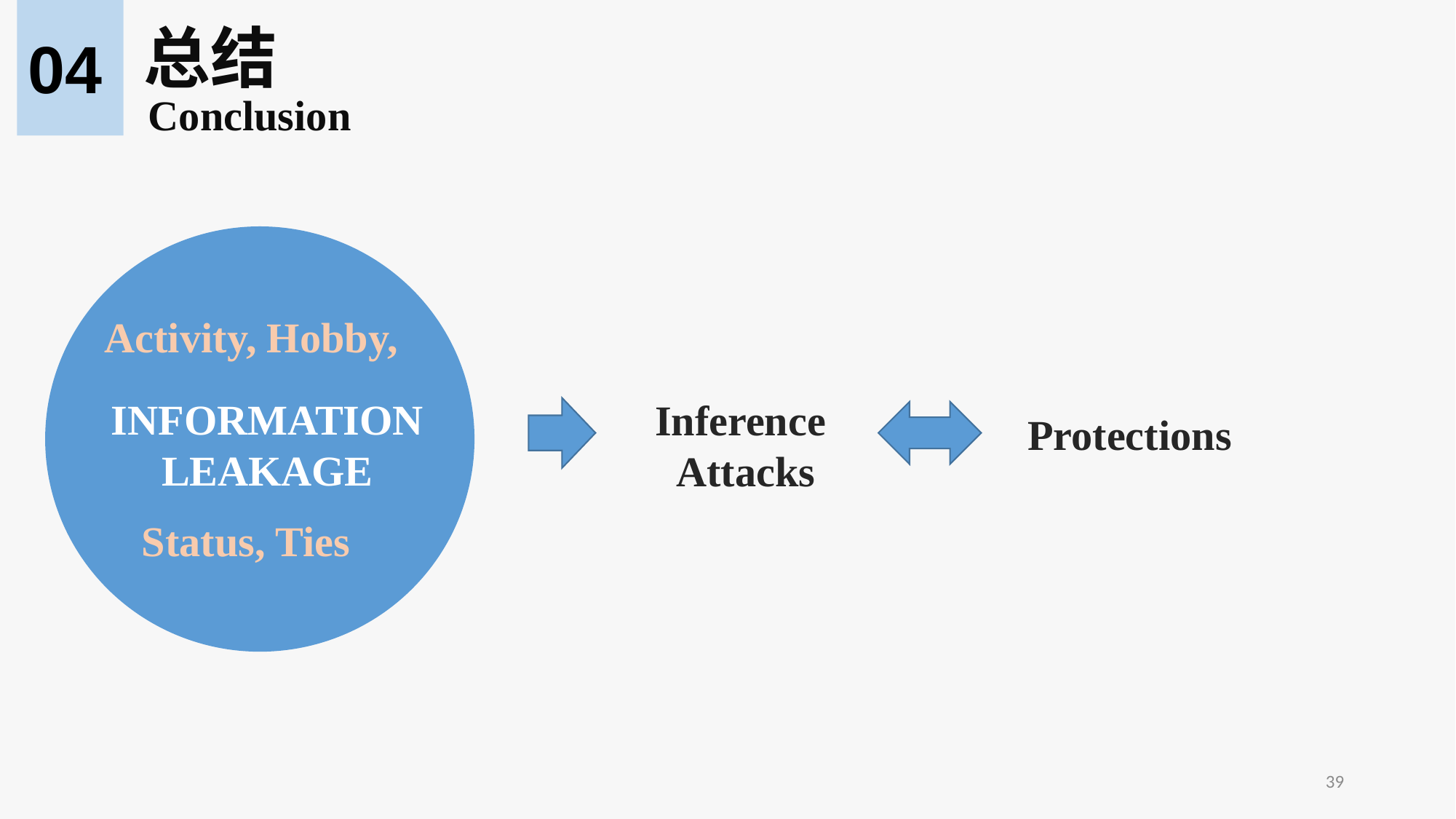

总结
04
Conclusion

Activity, Hobby,

Status, Ties
INFORMATION LEAKAGE
Inference
Attacks

Protections
39